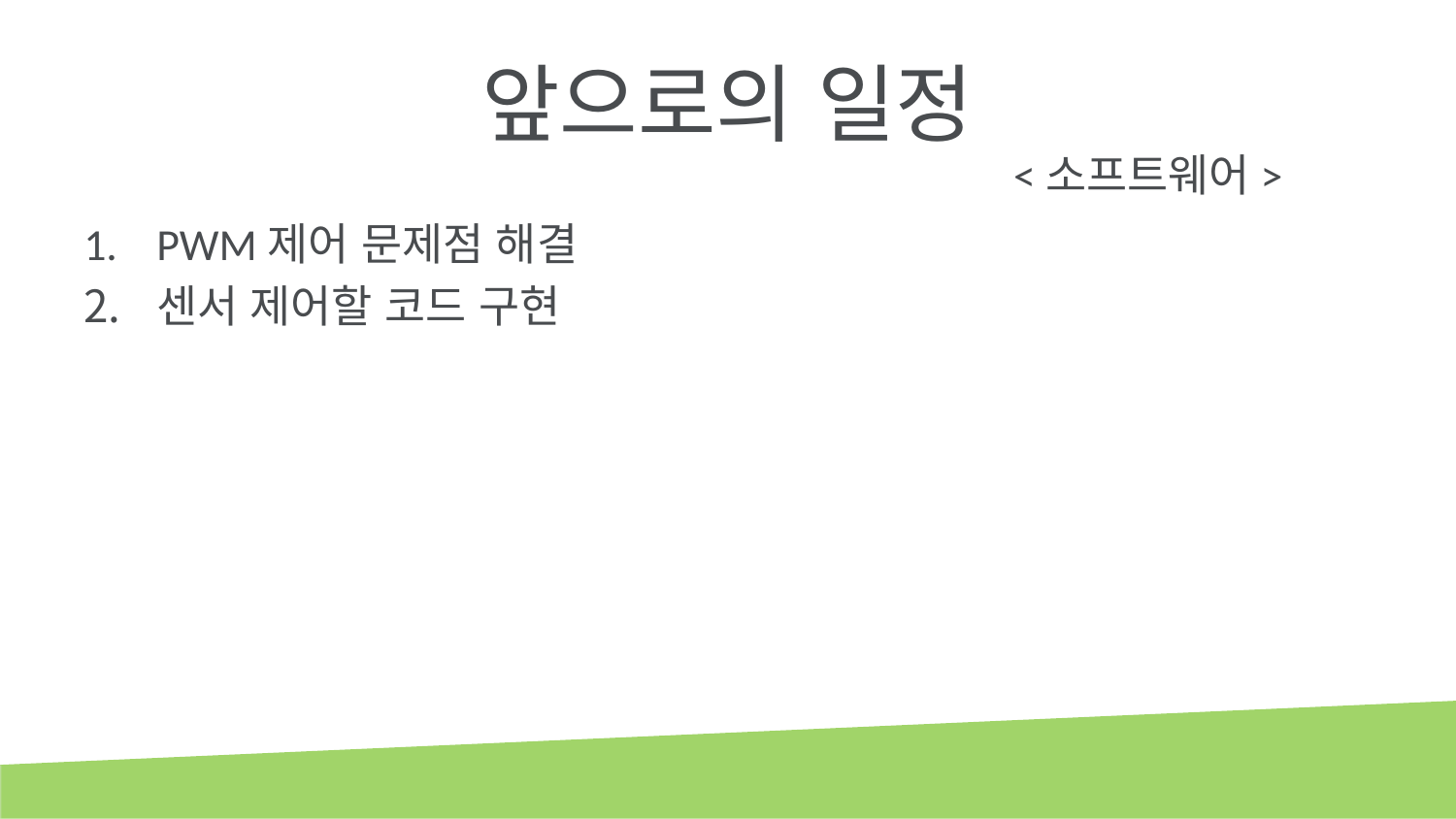

# 앞으로의 일정
<소프트웨어>
PWM제어 문제점 해결
센서 제어할 코드 구현